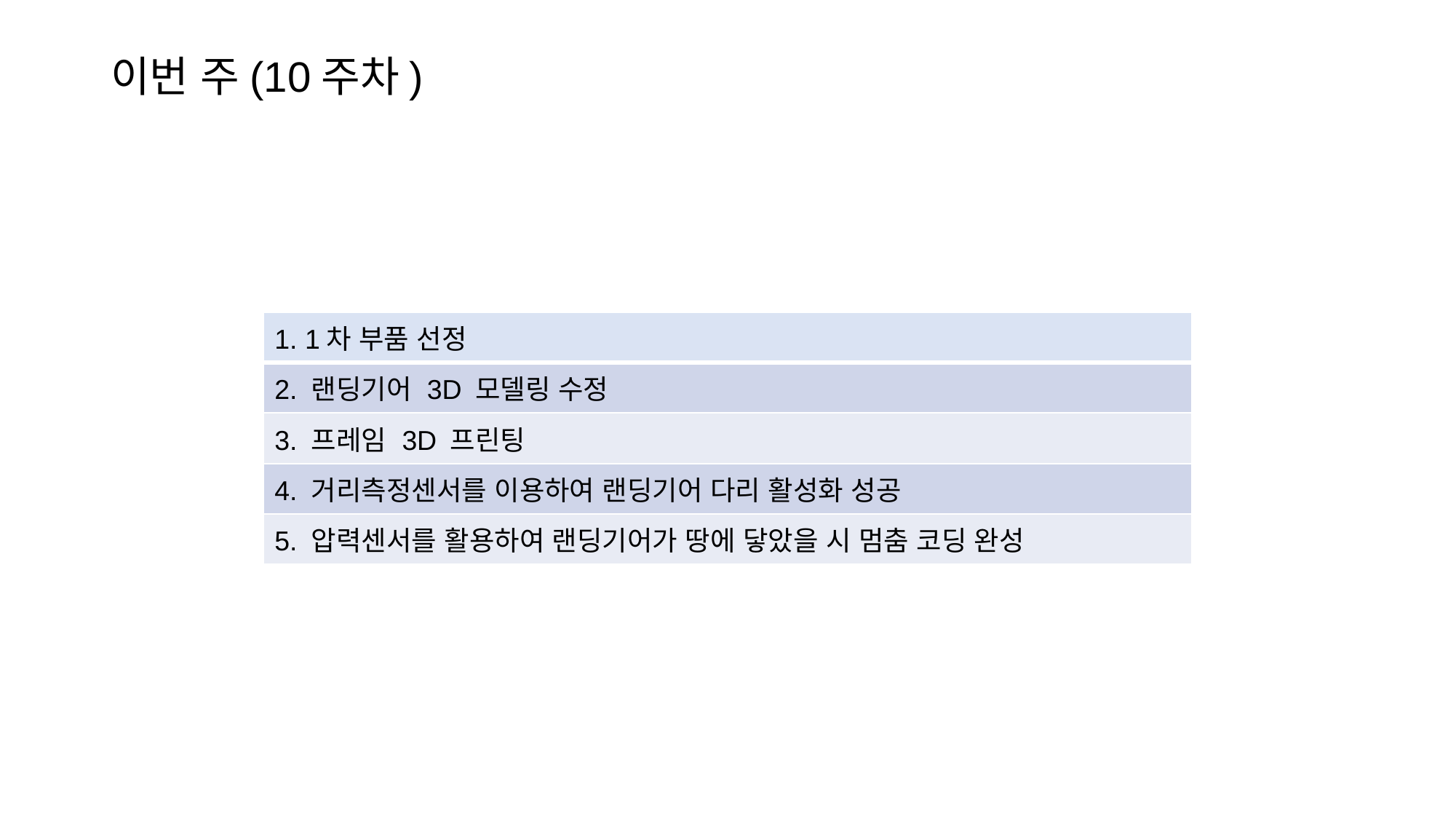

# 이번 주(10주차)
| 1. 1차 부품 선정 |
| --- |
| 2. 랜딩기어 3D 모델링 수정 |
| 3. 프레임 3D 프린팅 |
| 4. 거리측정센서를 이용하여 랜딩기어 다리 활성화 성공 |
| 5. 압력센서를 활용하여 랜딩기어가 땅에 닿았을 시 멈춤 코딩 완성 |